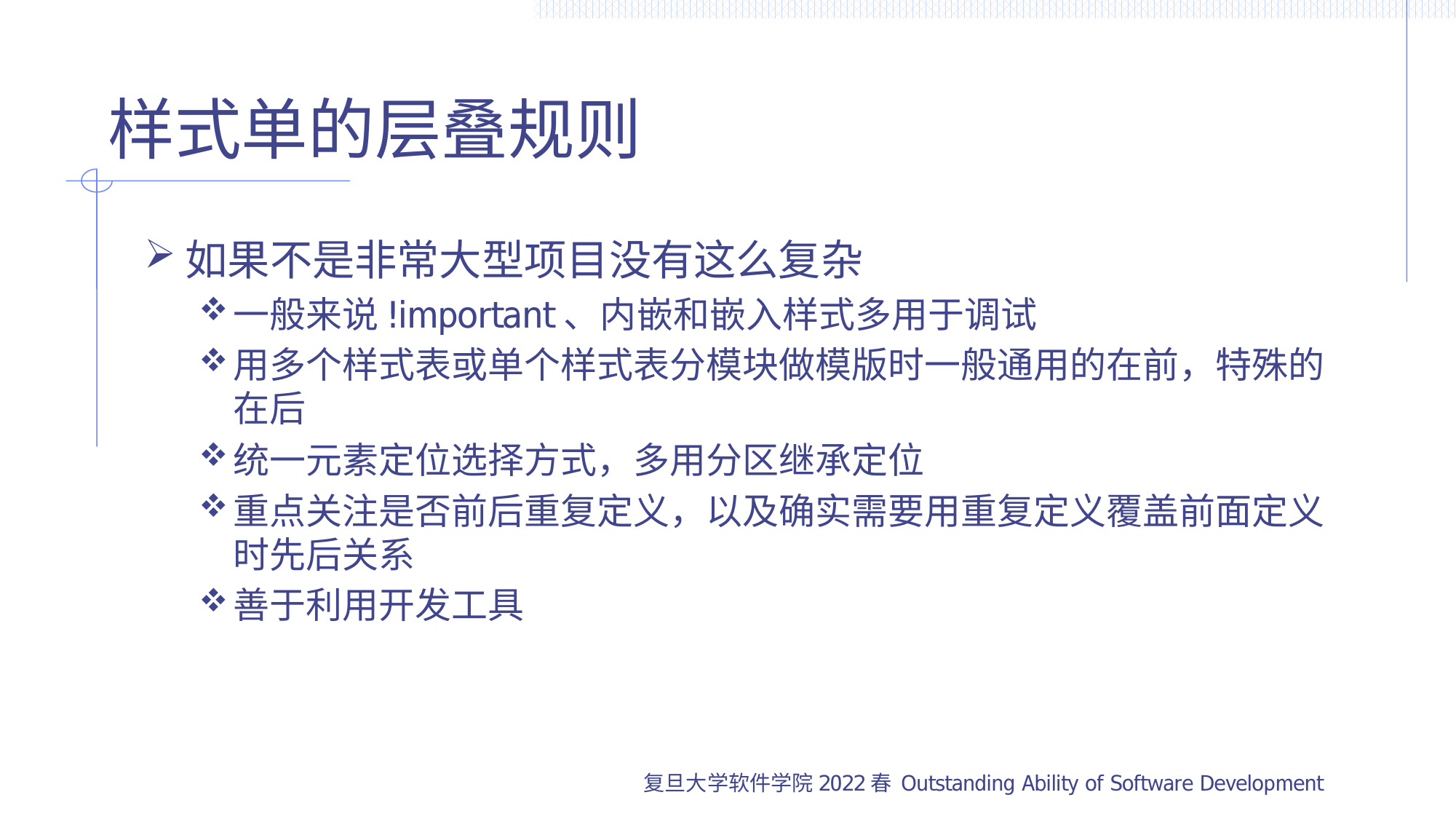

# 样式单的层叠规则
如果不是非常大型项目没有这么复杂
一般来说!important、内嵌和嵌入样式多用于调试
用多个样式表或单个样式表分模块做模版时一般通用的在前，特殊的在后
统一元素定位选择方式，多用分区继承定位
重点关注是否前后重复定义，以及确实需要用重复定义覆盖前面定义时先后关系
善于利用开发工具